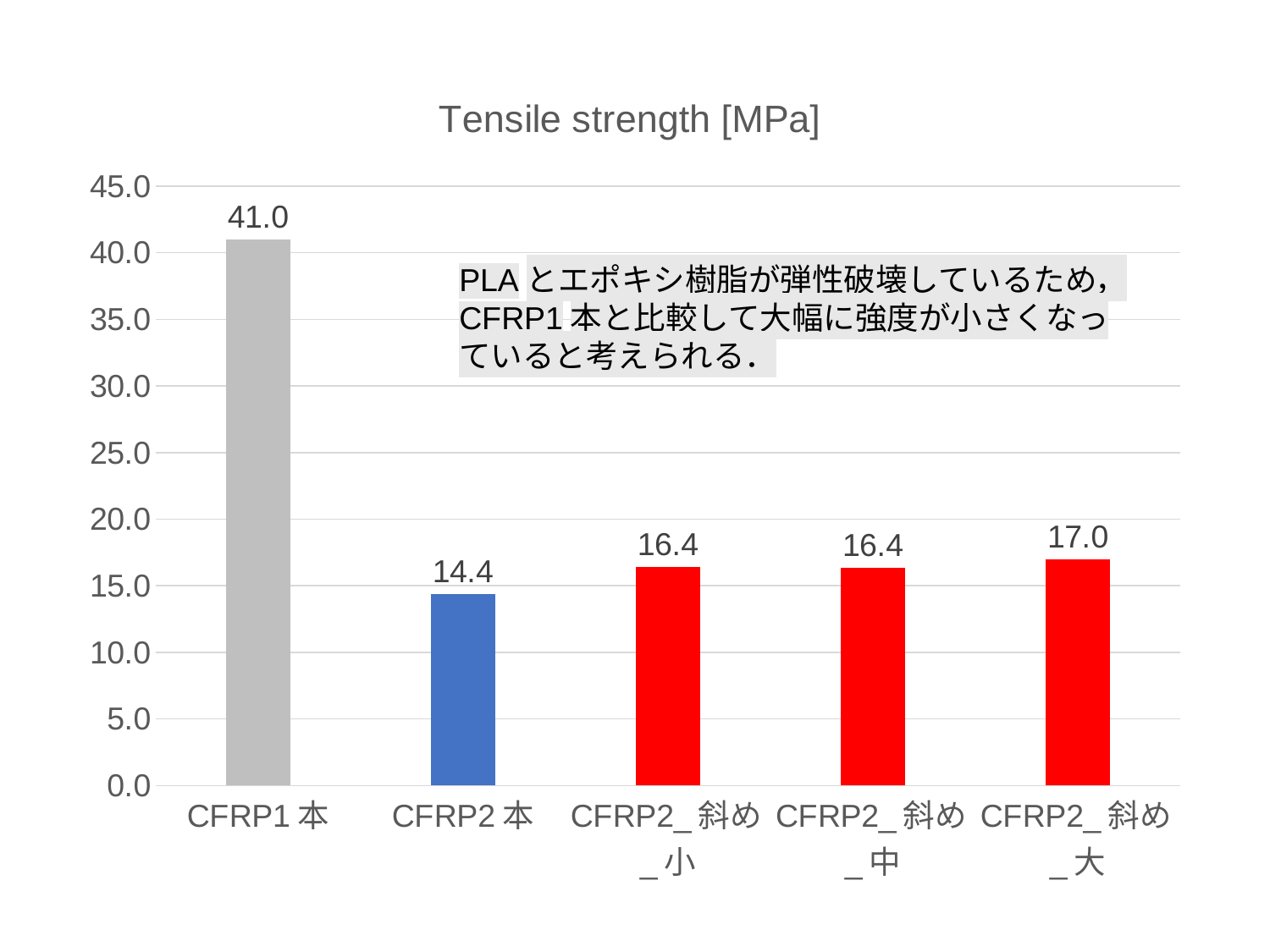

### Chart: Tensile strength [MPa]

| Category | tensile_strength |
|---|---|
| CFRP1本 | 40.96671428571429 |
| CFRP2本 | 14.364 |
| CFRP2_斜め_小 | 16.419 |
| CFRP2_斜め_中 | 16.35628571428571 |
| CFRP2_斜め_大 | 16.97914285714286 |
PLAとエポキシ樹脂が弾性破壊しているため，
CFRP1本と比較して大幅に強度が小さくなっていると考えられる．